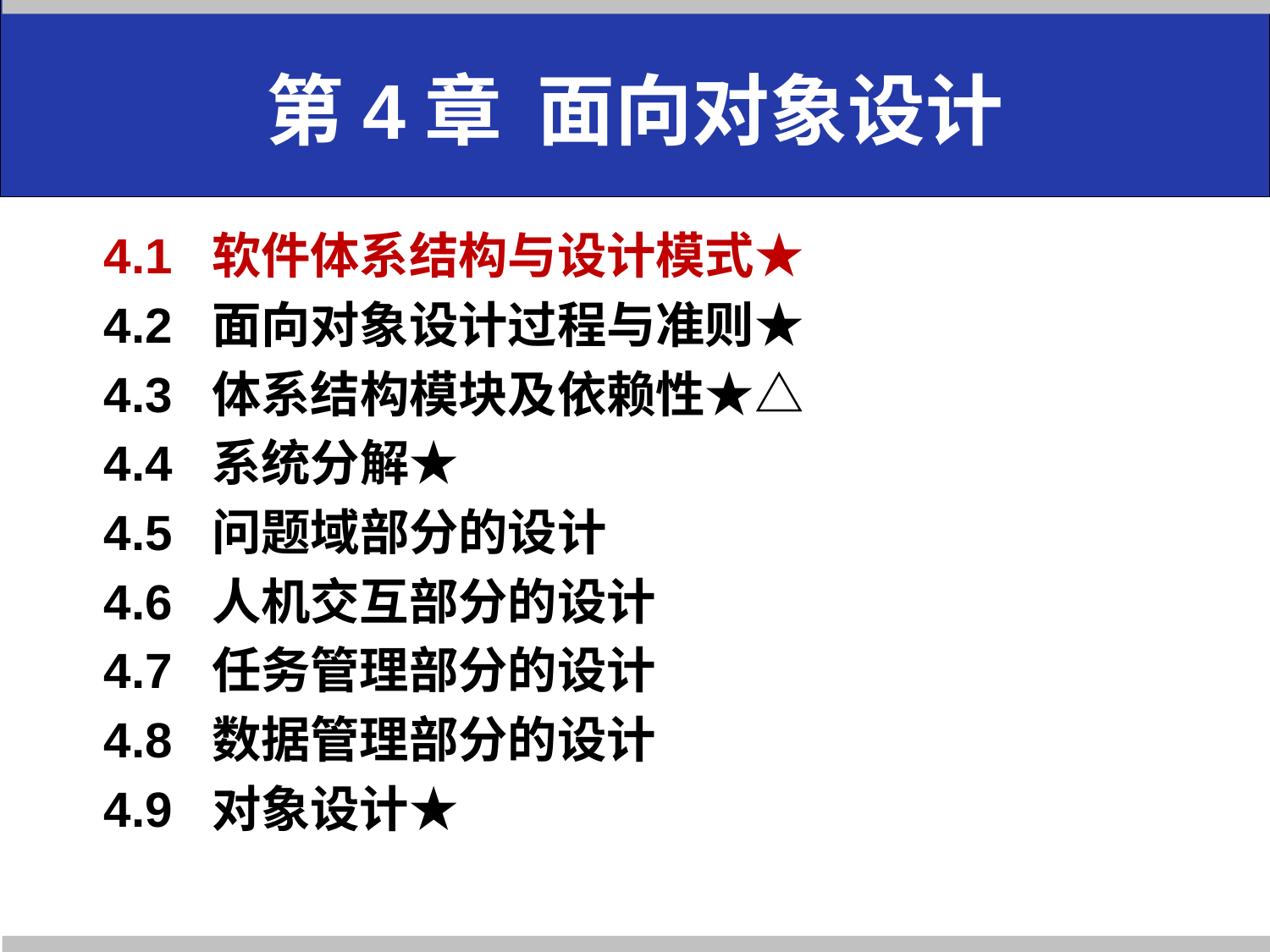

# 第4章  面向对象设计
4.1  软件体系结构与设计模式★
4.2  面向对象设计过程与准则★
4.3  体系结构模块及依赖性★△
4.4  系统分解★
4.5  问题域部分的设计
4.6  人机交互部分的设计
4.7  任务管理部分的设计
4.8  数据管理部分的设计
4.9  对象设计★
382